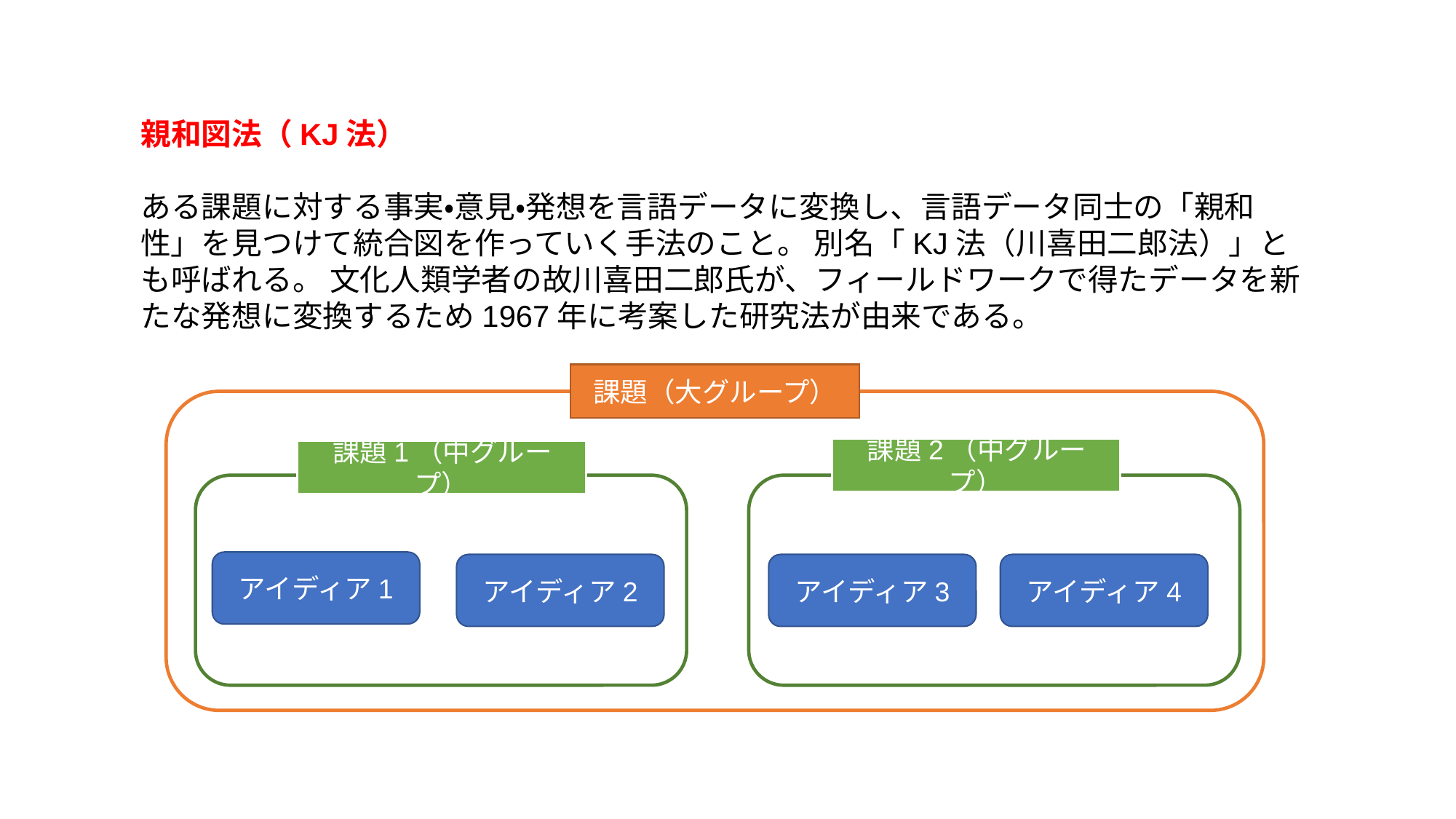

親和図法（KJ法）

ある課題に対する事実・意見・発想を言語データに変換し、言語データ同士の「親和性」を見つけて統合図を作っていく手法のこと。 別名「KJ法（川喜田二郎法）」とも呼ばれる。 文化人類学者の故川喜田二郎氏が、フィールドワークで得たデータを新たな発想に変換するため1967年に考案した研究法が由来である。
課題（大グループ）

課題2（中グループ）
課題1（中グループ）

アイディア1
アイディア4
アイディア2
アイディア3